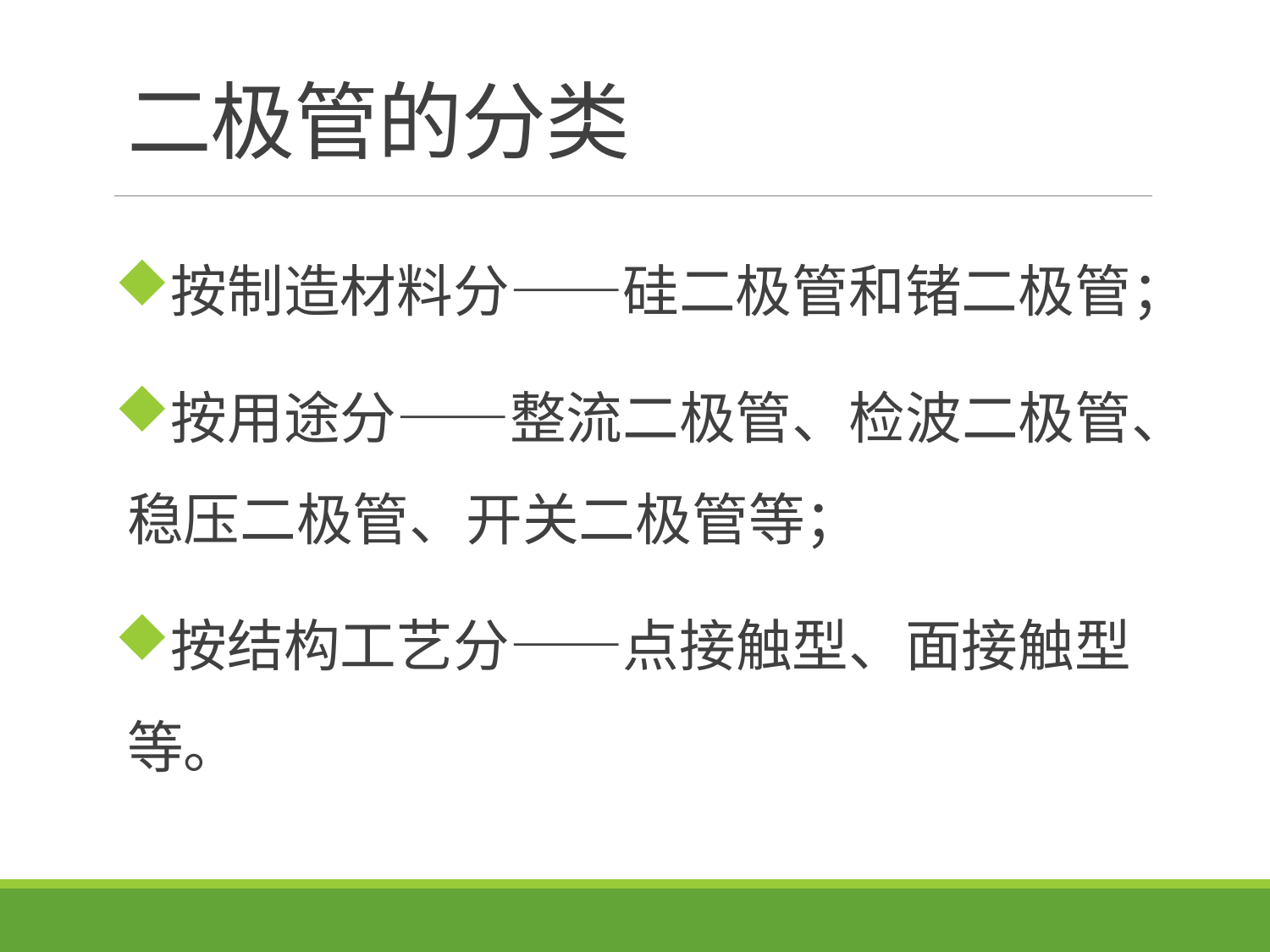

# 二极管的分类
按制造材料分——硅二极管和锗二极管；
按用途分——整流二极管、检波二极管、稳压二极管、开关二极管等；
按结构工艺分——点接触型、面接触型等。